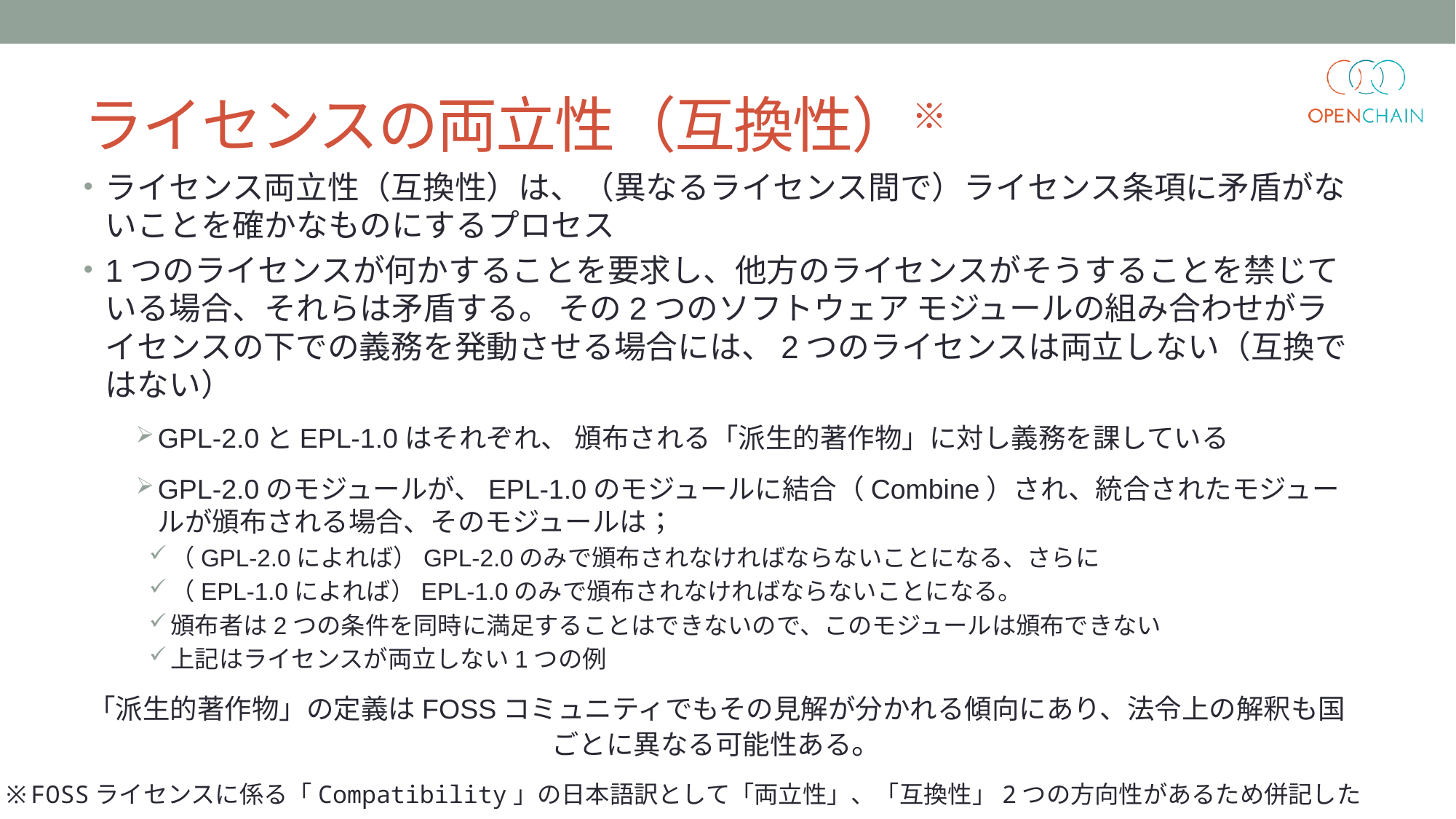

# ライセンスの両立性（互換性）※
ライセンス両立性（互換性）は、（異なるライセンス間で）ライセンス条項に矛盾がないことを確かなものにするプロセス
1つのライセンスが何かすることを要求し、他方のライセンスがそうすることを禁じている場合、それらは矛盾する。 その2つのソフトウェア モジュールの組み合わせがライセンスの下での義務を発動させる場合には、2つのライセンスは両立しない（互換ではない）
GPL-2.0とEPL-1.0はそれぞれ、 頒布される「派生的著作物」に対し義務を課している
GPL-2.0のモジュールが、EPL-1.0のモジュールに結合（Combine）され、統合されたモジュールが頒布される場合、そのモジュールは；
（GPL-2.0によれば）GPL-2.0のみで頒布されなければならないことになる、さらに
（EPL-1.0によれば）EPL-1.0のみで頒布されなければならないことになる。
頒布者は2つの条件を同時に満足することはできないので、このモジュールは頒布できない
上記はライセンスが両立しない1つの例
「派生的著作物」の定義はFOSSコミュニティでもその見解が分かれる傾向にあり、法令上の解釈も国ごとに異なる可能性ある。

「派生的著作物」の定義はFOSSコミュニティでもその見解が分かれる傾向にある
※FOSSライセンスに係る「Compatibility」の日本語訳として「両立性」、「互換性」2つの方向性があるため併記した